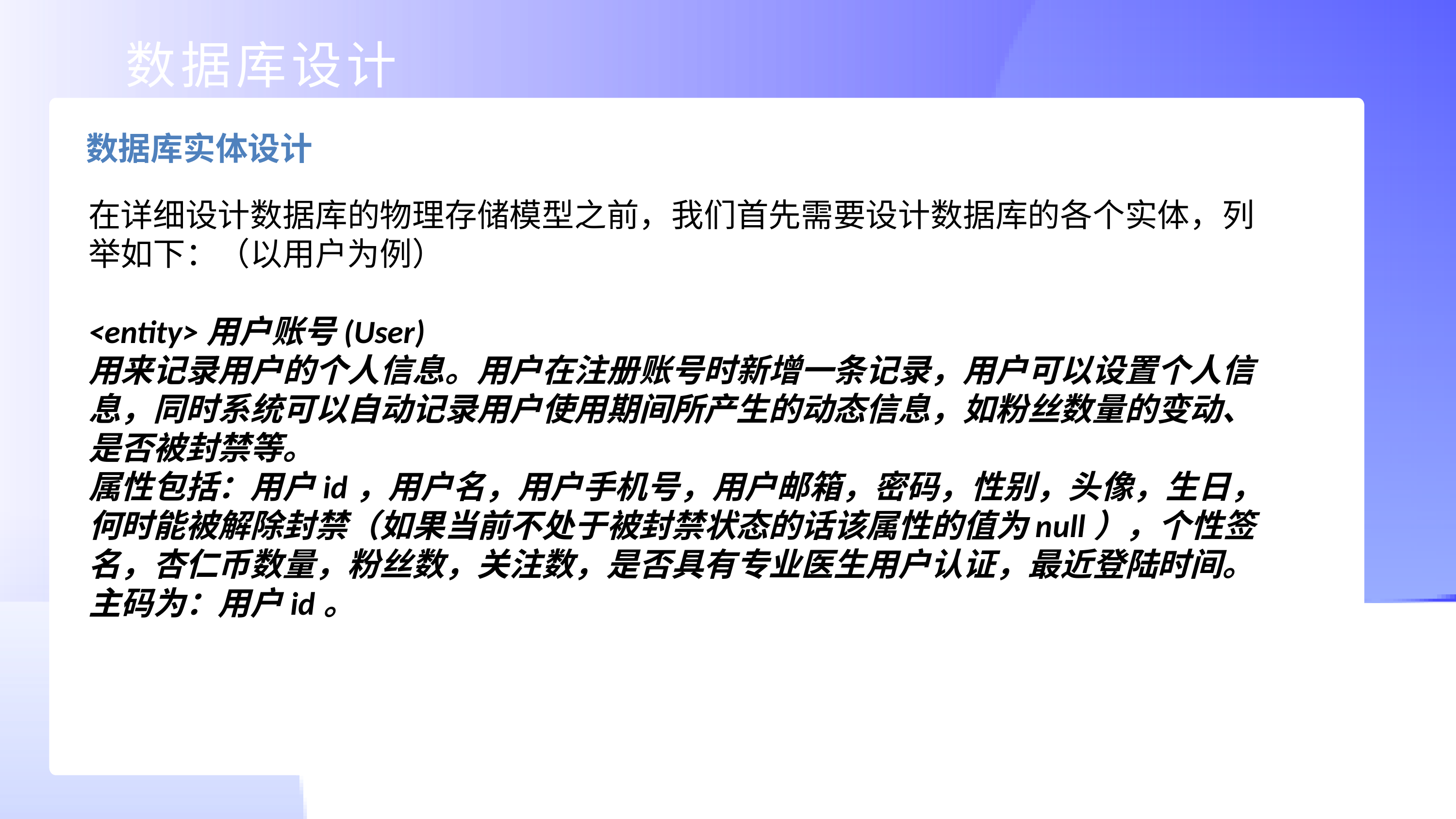

数据库设计

数据库实体设计
在详细设计数据库的物理存储模型之前，我们首先需要设计数据库的各个实体，列举如下：（以用户为例）
<entity>用户账号(User)用来记录用户的个人信息。用户在注册账号时新增一条记录，用户可以设置个人信息，同时系统可以自动记录用户使用期间所产生的动态信息，如粉丝数量的变动、是否被封禁等。属性包括：用户id，用户名，用户手机号，用户邮箱，密码，性别，头像，生日，何时能被解除封禁（如果当前不处于被封禁状态的话该属性的值为null），个性签名，杏仁币数量，粉丝数，关注数，是否具有专业医生用户认证，最近登陆时间。主码为：用户id。